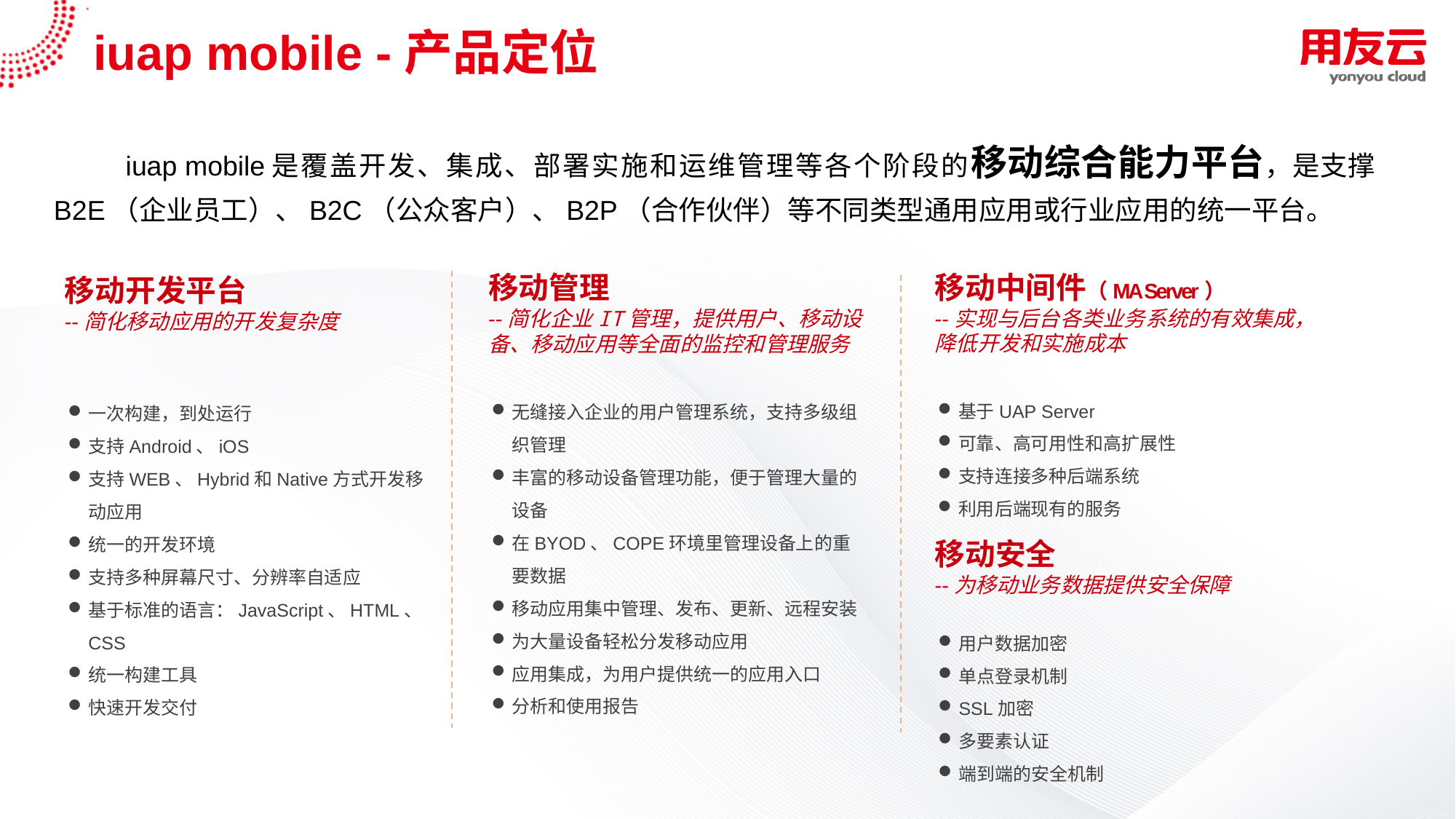

# iuap mobile -产品定位
         iuap mobile是覆盖开发、集成、部署实施和运维管理等各个阶段的移动综合能力平台，是支撑B2E（企业员工）、B2C（公众客户）、B2P（合作伙伴）等不同类型通用应用或行业应用的统一平台。
移动中间件（MA Server）
--实现与后台各类业务系统的有效集成，降低开发和实施成本
基于UAP Server
可靠、高可用性和高扩展性
支持连接多种后端系统
利用后端现有的服务

移动管理
--简化企业IT管理，提供用户、移动设备、移动应用等全面的监控和管理服务
无缝接入企业的用户管理系统，支持多级组织管理
丰富的移动设备管理功能，便于管理大量的设备
在BYOD、COPE环境里管理设备上的重要数据
移动应用集中管理、发布、更新、远程安装
为大量设备轻松分发移动应用
应用集成，为用户提供统一的应用入口
分析和使用报告
移动开发平台
--简化移动应用的开发复杂度
一次构建，到处运行
支持Android、iOS
支持WEB、Hybrid和Native方式开发移动应用
统一的开发环境
支持多种屏幕尺寸、分辨率自适应
基于标准的语言：JavaScript、HTML、CSS
统一构建工具
快速开发交付
移动安全
--为移动业务数据提供安全保障
用户数据加密
单点登录机制
SSL加密
多要素认证
端到端的安全机制